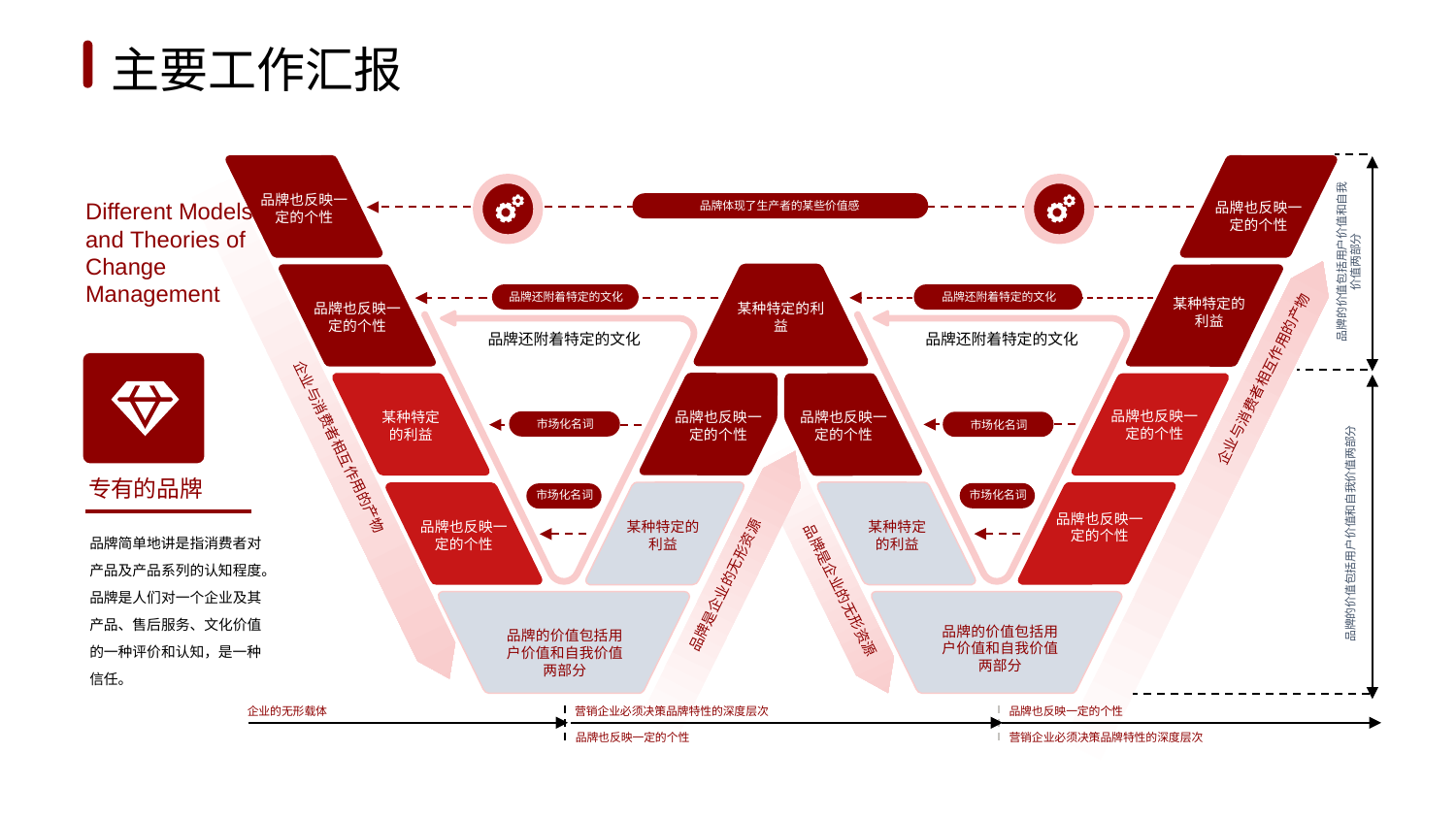

1
2
3
4
5
6
主要工作汇报

品牌也反映一定的个性

品牌体现了生产者的某些价值感
Different Models and Theories of Change Management
品牌也反映一定的个性
品牌的价值包括用户价值和自我价值两部分

品牌还附着特定的文化
品牌还附着特定的文化
某种特定的利益
品牌也反映一定的个性
某种特定的利益

品牌还附着特定的文化
品牌还附着特定的文化

品牌也反映一定的个性
某种特定的利益
品牌也反映一定的个性
品牌也反映一定的个性

市场化名词
市场化名词
企业与消费者相互作用的产物
专有的品牌
企业与消费者相互作用的产物

市场化名词
市场化名词

品牌也反映一定的个性
品牌也反映一定的个性
某种特定的利益
某种特定的利益
品牌简单地讲是指消费者对产品及产品系列的认知程度。品牌是人们对一个企业及其产品、售后服务、文化价值的一种评价和认知，是一种信任。
品牌的价值包括用户价值和自我价值两部分

品牌是企业的无形资源
品牌是企业的无形资源

品牌的价值包括用户价值和自我价值两部分
品牌的价值包括用户价值和自我价值两部分
企业的无形载体
营销企业必须决策品牌特性的深度层次
品牌也反映一定的个性
品牌也反映一定的个性
营销企业必须决策品牌特性的深度层次